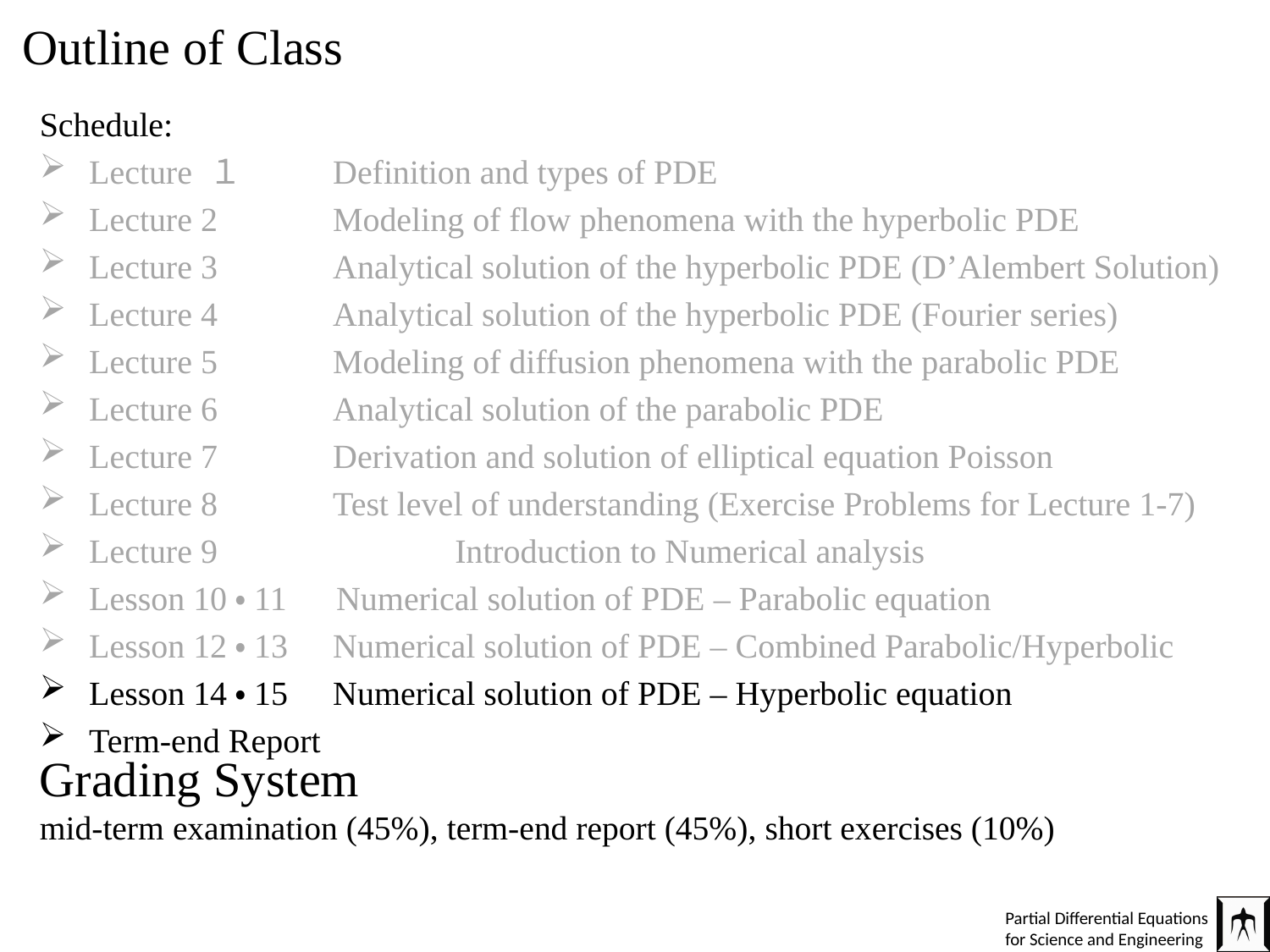

# Outline of Class
Schedule:
Lecture １　	Definition and types of PDE
Lecture 2		Modeling of flow phenomena with the hyperbolic PDE
Lecture 3 		Analytical solution of the hyperbolic PDE (D’Alembert Solution)
Lecture 4		Analytical solution of the hyperbolic PDE (Fourier series)
Lecture 5		Modeling of diffusion phenomena with the parabolic PDE
Lecture 6		Analytical solution of the parabolic PDE
Lecture 7 		Derivation and solution of elliptical equation Poisson
Lecture 8  	Test level of understanding (Exercise Problems for Lecture 1-7)
Lecture 9	 	Introduction to Numerical analysis
Lesson 10・11　Numerical solution of PDE – Parabolic equation
Lesson 12・13 	Numerical solution of PDE – Combined Parabolic/Hyperbolic
Lesson 14・15 	Numerical solution of PDE – Hyperbolic equation
Term-end Report

Grading System
mid-term examination (45%), term-end report (45%), short exercises (10%)